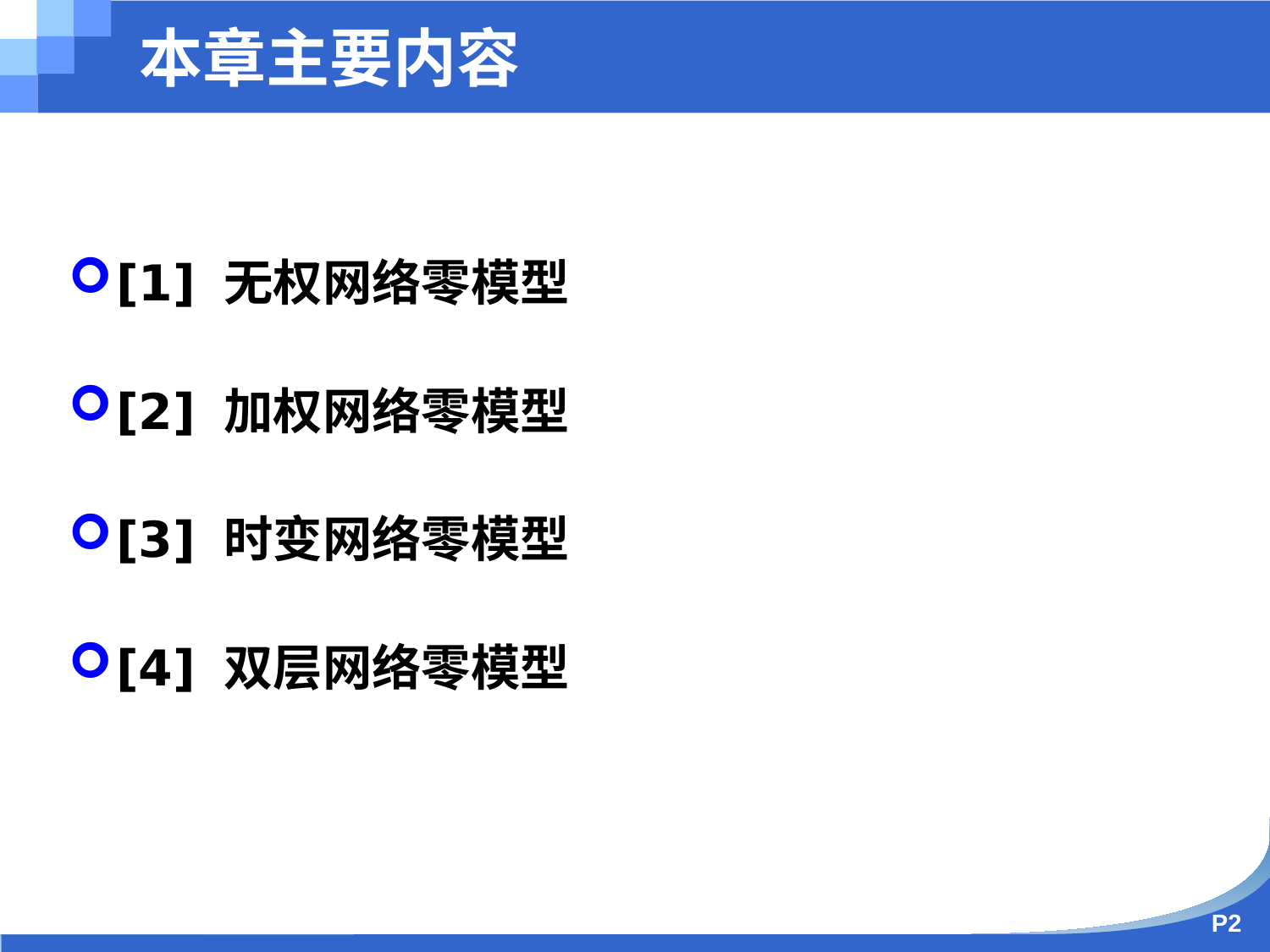

本章主要内容
[1] 无权网络零模型
[2] 加权网络零模型
[3] 时变网络零模型
[4] 双层网络零模型
P2